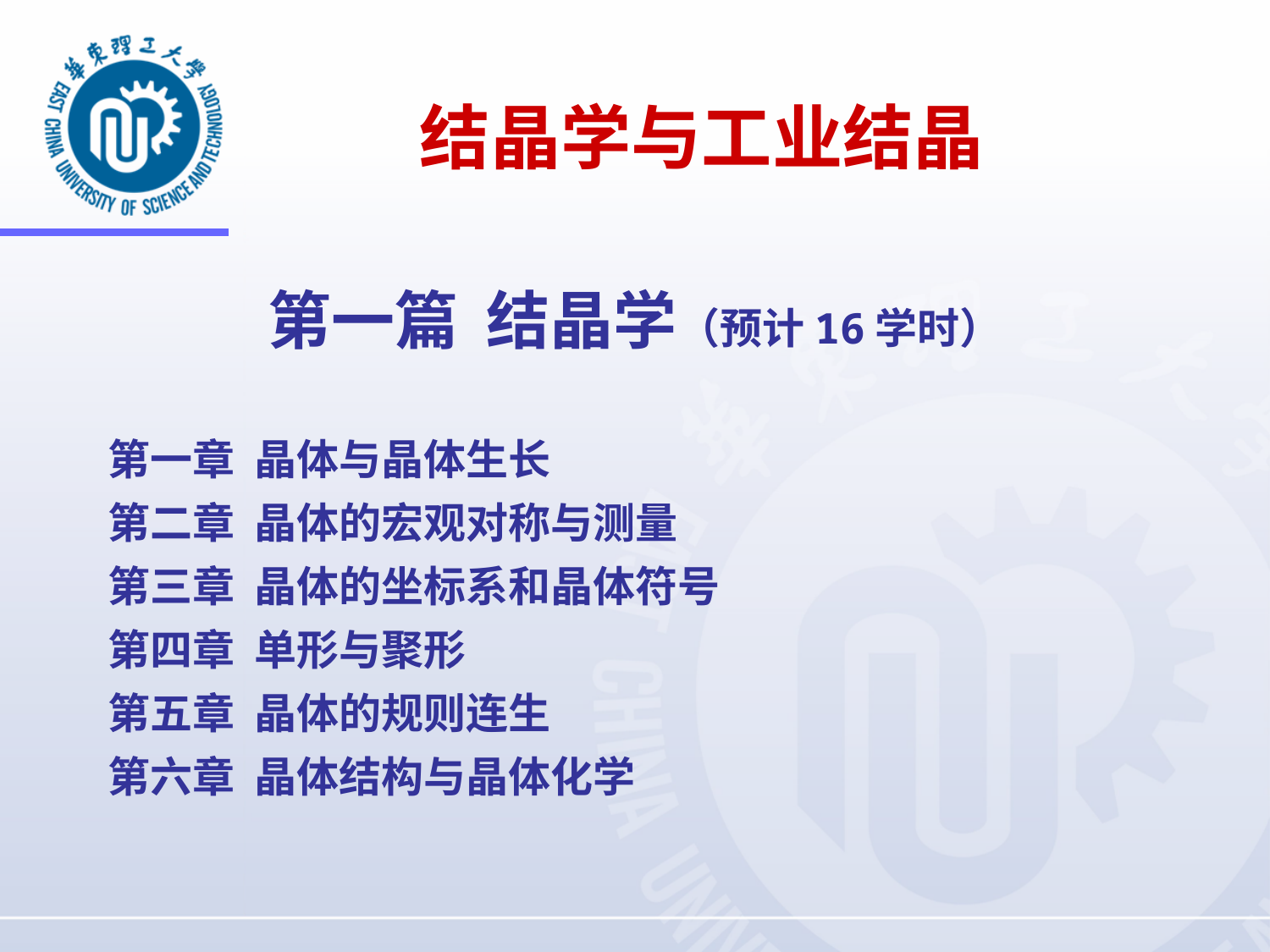

# 结晶学与工业结晶
第一篇  结晶学（预计16学时）

第一章  晶体与晶体生长
第二章  晶体的宏观对称与测量
第三章  晶体的坐标系和晶体符号
第四章  单形与聚形
第五章  晶体的规则连生
第六章  晶体结构与晶体化学